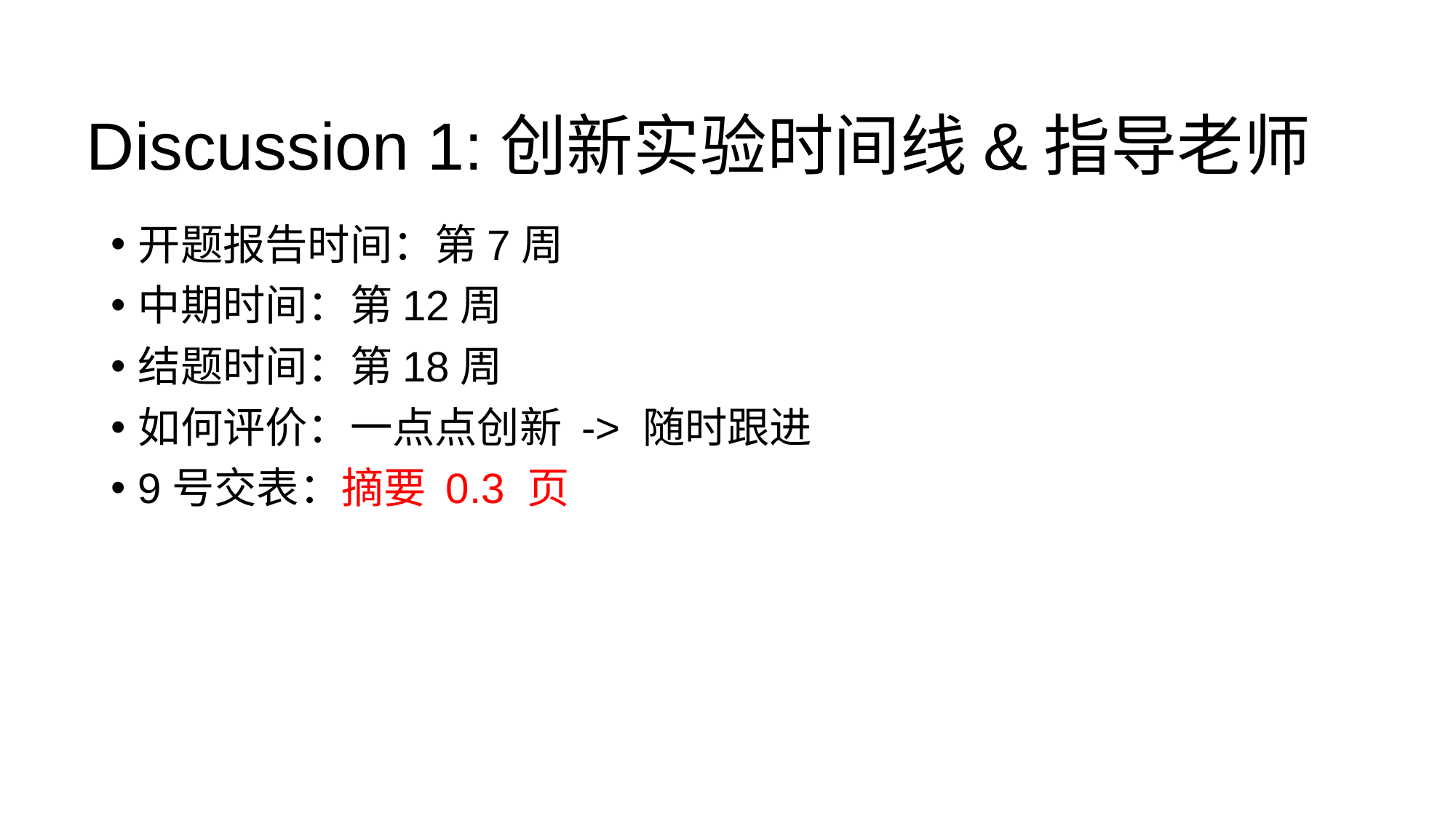

# Discussion 1:创新实验时间线&指导老师
开题报告时间：第7周
中期时间：第12周
结题时间：第18周
如何评价：一点点创新 -> 随时跟进
9号交表：摘要 0.3 页